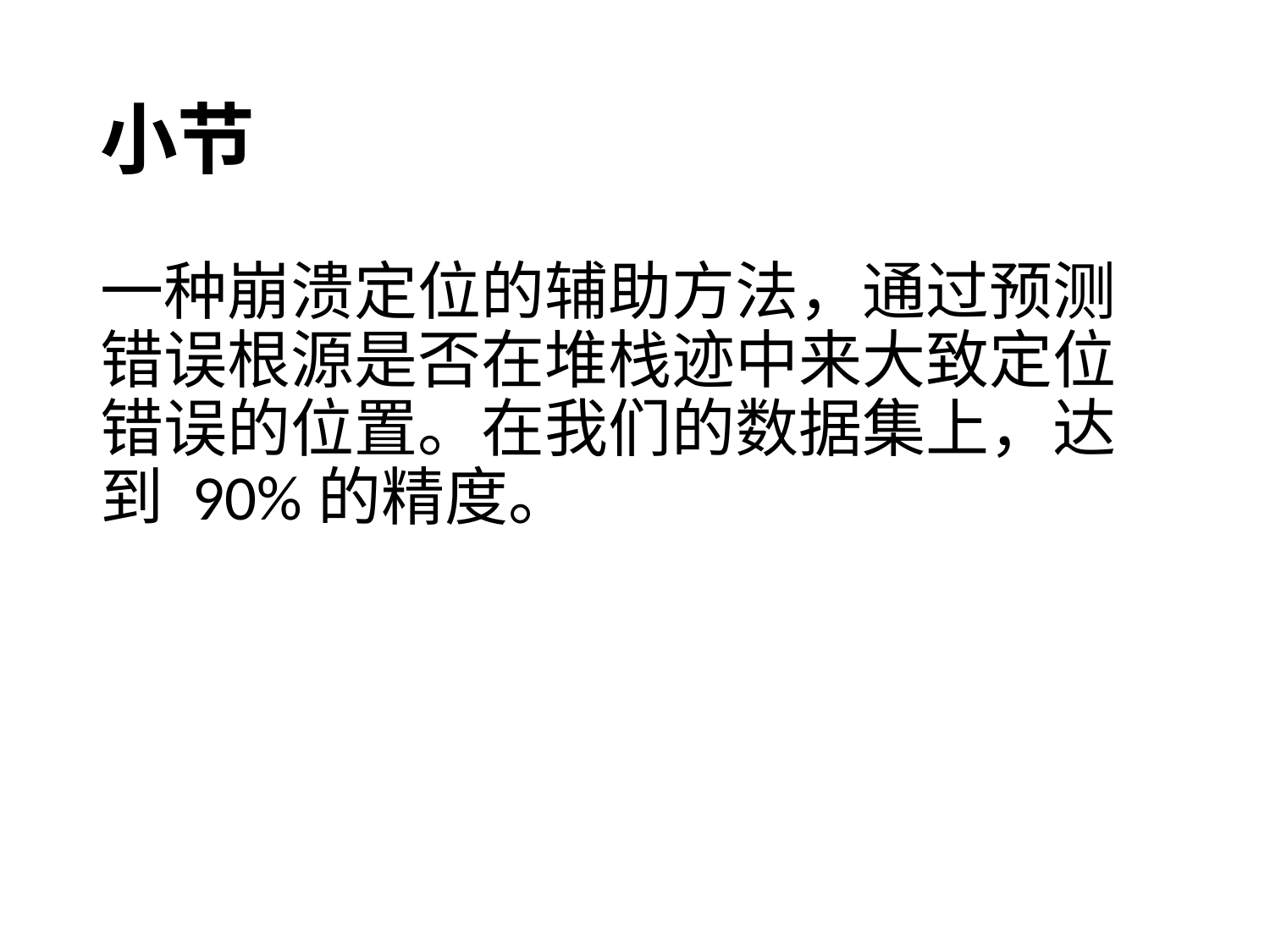

# 小节
一种崩溃定位的辅助方法，通过预测错误根源是否在堆栈迹中来大致定位错误的位置。在我们的数据集上，达到 90%的精度。